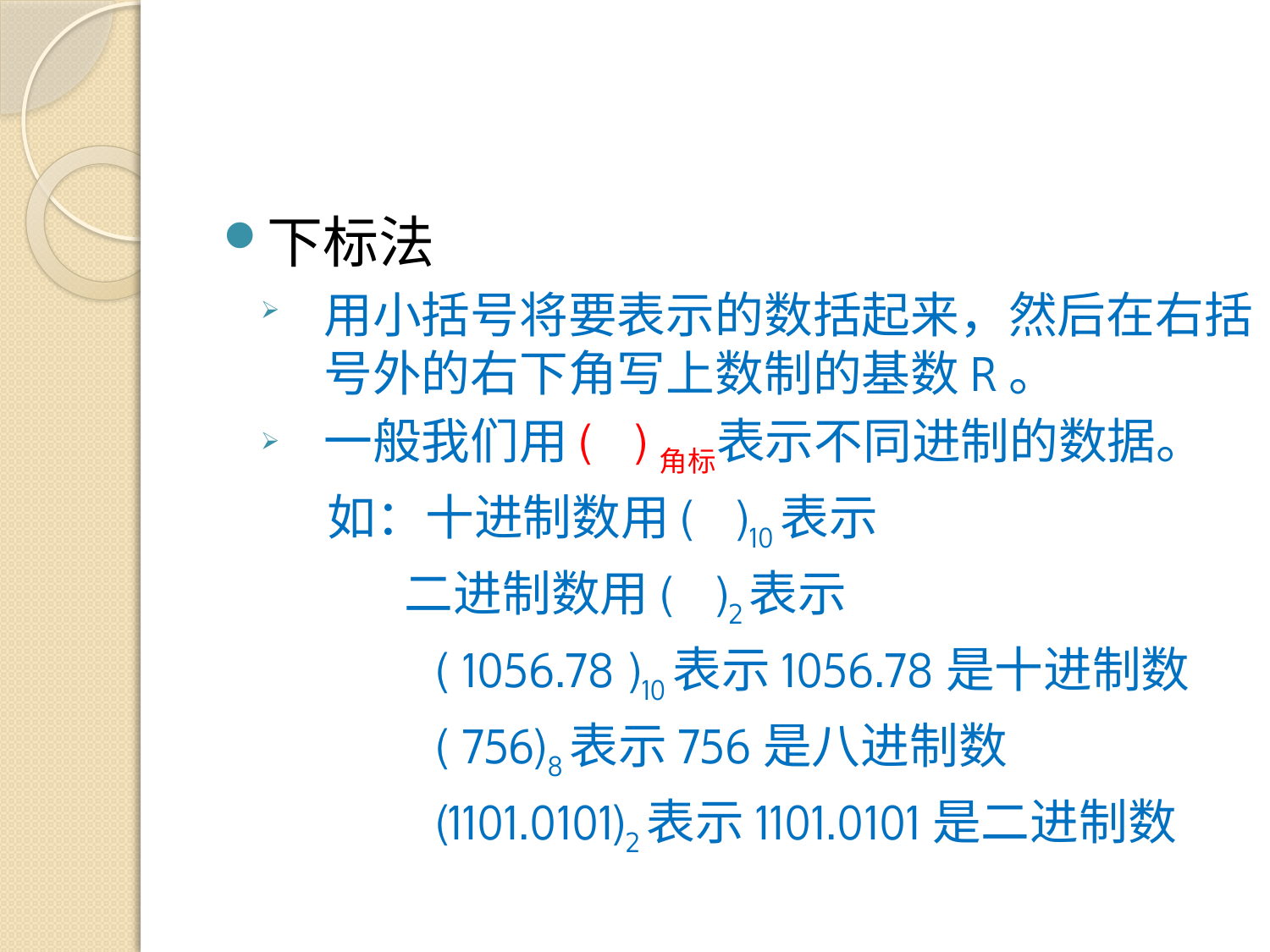

#
下标法
用小括号将要表示的数括起来，然后在右括号外的右下角写上数制的基数R。
一般我们用(   )角标表示不同进制的数据。
     如：十进制数用(   )10表示
            二进制数用(   )2表示
            ( 1056.78 )10表示1056.78是十进制数
            ( 756)8表示756是八进制数
            (1101.0101)2表示1101.0101是二进制数